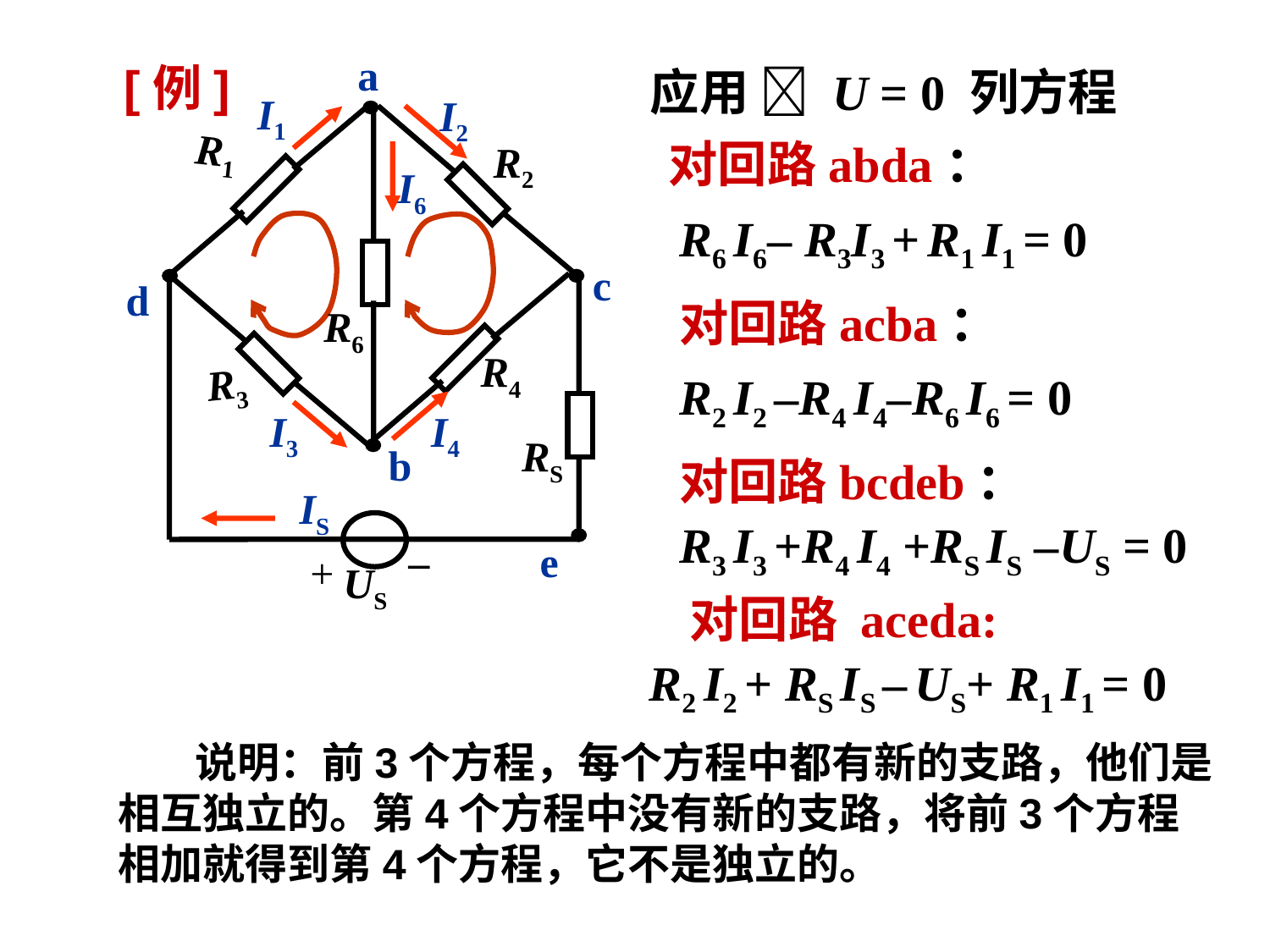

[例]
a
I1
I2

R1
R2

I6

c

d

R6

R4
R3

I3
I4

RS
b

IS

–
e

+
应用 ∑ U = 0 列方程
对回路abda：
R6 I6– R3I3 + R1 I1 = 0
对回路acba：
R2 I2 –R4 I4–R6 I6 = 0
对回路bcdeb：
R3 I3 +R4 I4 +RS IS –US = 0
US
对回路 aceda:
 R2 I2 + RS IS – US+ R1 I1 = 0
       说明：前3个方程，每个方程中都有新的支路，他们是相互独立的。第4个方程中没有新的支路，将前3个方程相加就得到第4个方程，它不是独立的。